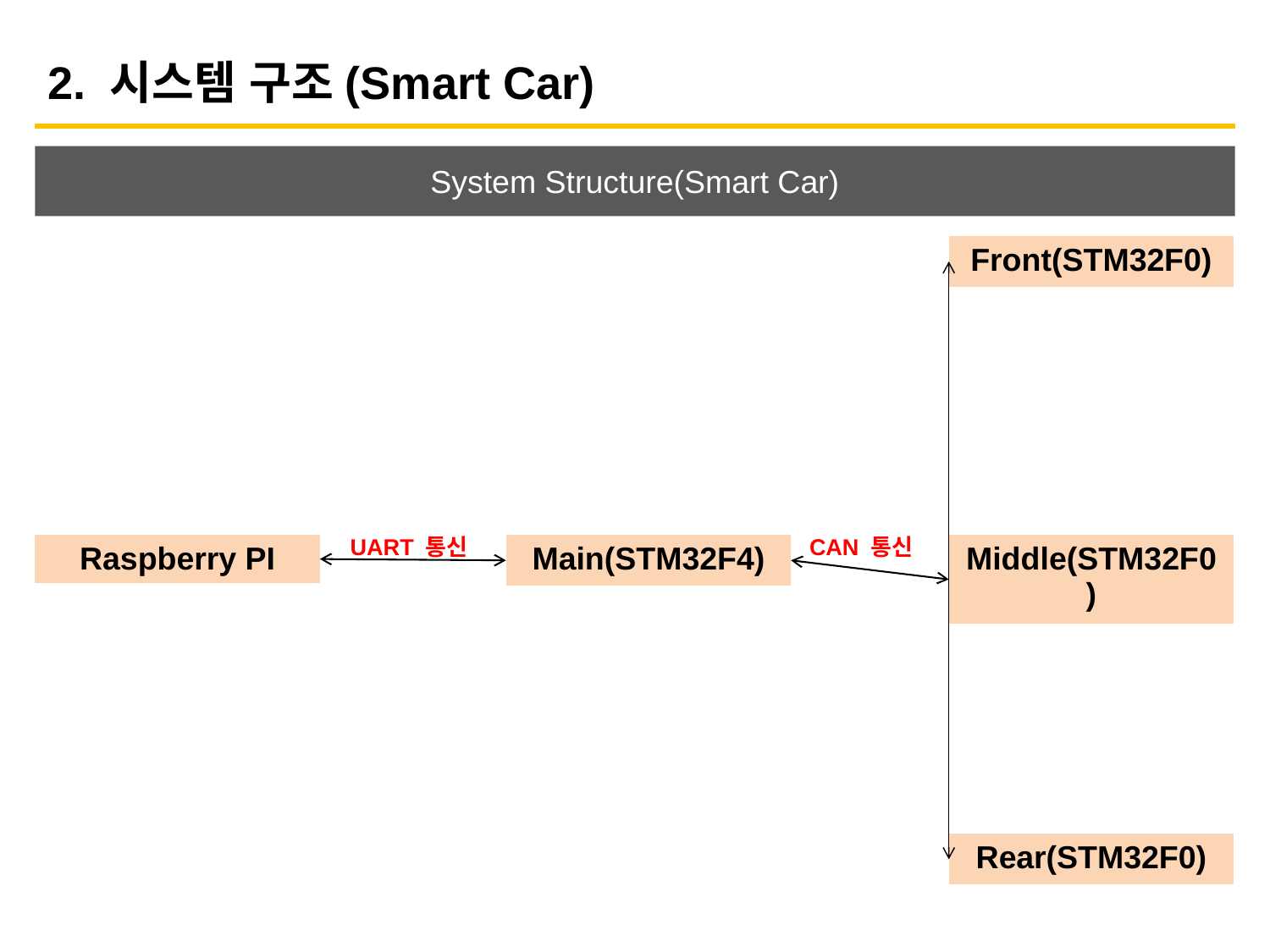

2. 시스템 구조(Smart Car)
System Structure(Smart Car)
| Front(STM32F0) |
| --- |
UART 통신
CAN 통신
| Raspberry PI |
| --- |
| Main(STM32F4) |
| --- |
| Middle(STM32F0) |
| --- |
| Rear(STM32F0) |
| --- |